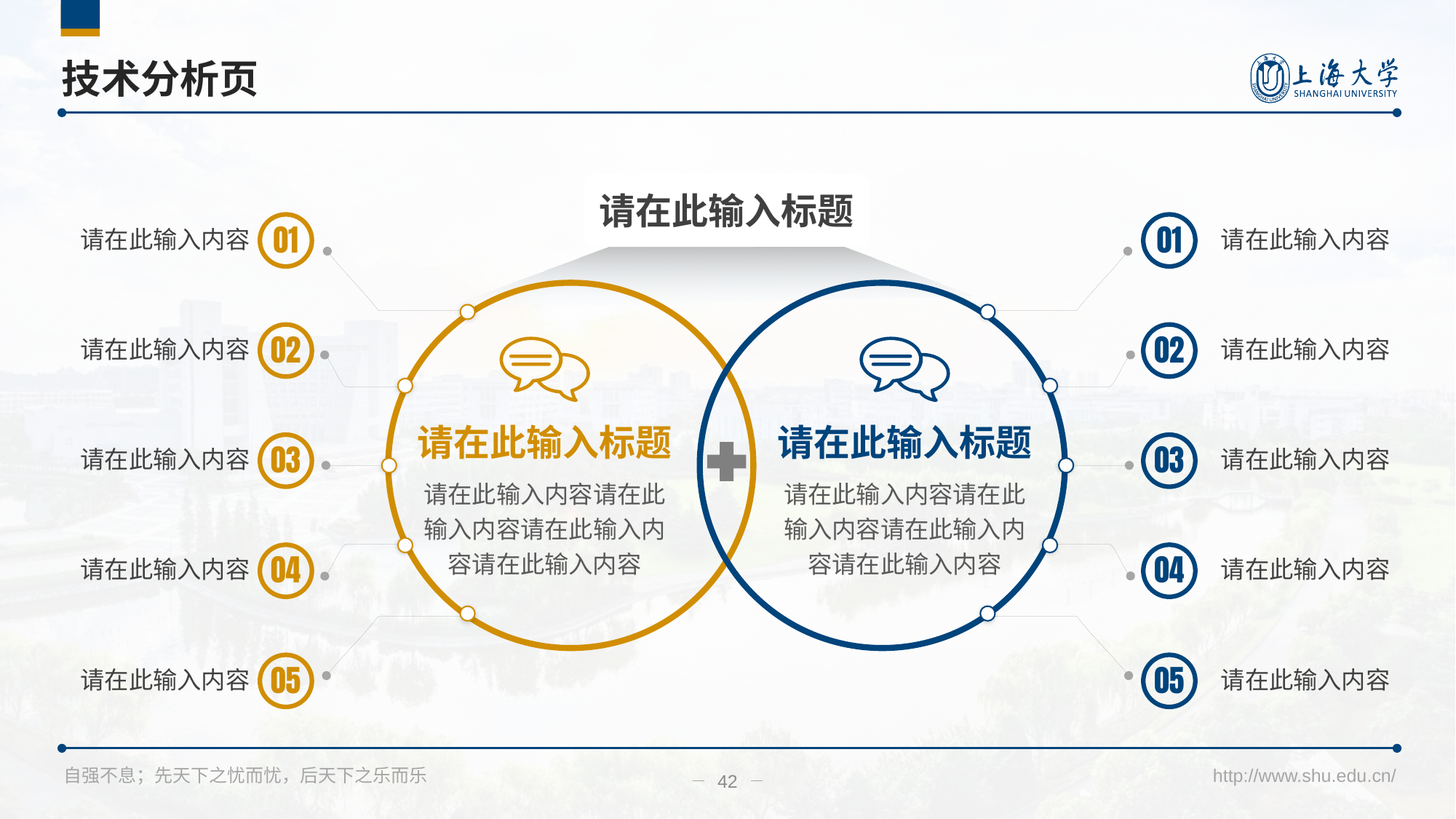

# 技术分析页
请在此输入标题
请在此输入内容
请在此输入内容
01
01

请在此输入内容
请在此输入内容
02
02

请在此输入标题
请在此输入标题
请在此输入内容
请在此输入内容
03
03

请在此输入内容请在此输入内容请在此输入内容请在此输入内容
请在此输入内容请在此输入内容请在此输入内容请在此输入内容
请在此输入内容
请在此输入内容

04
04

请在此输入内容
请在此输入内容
05
05
42